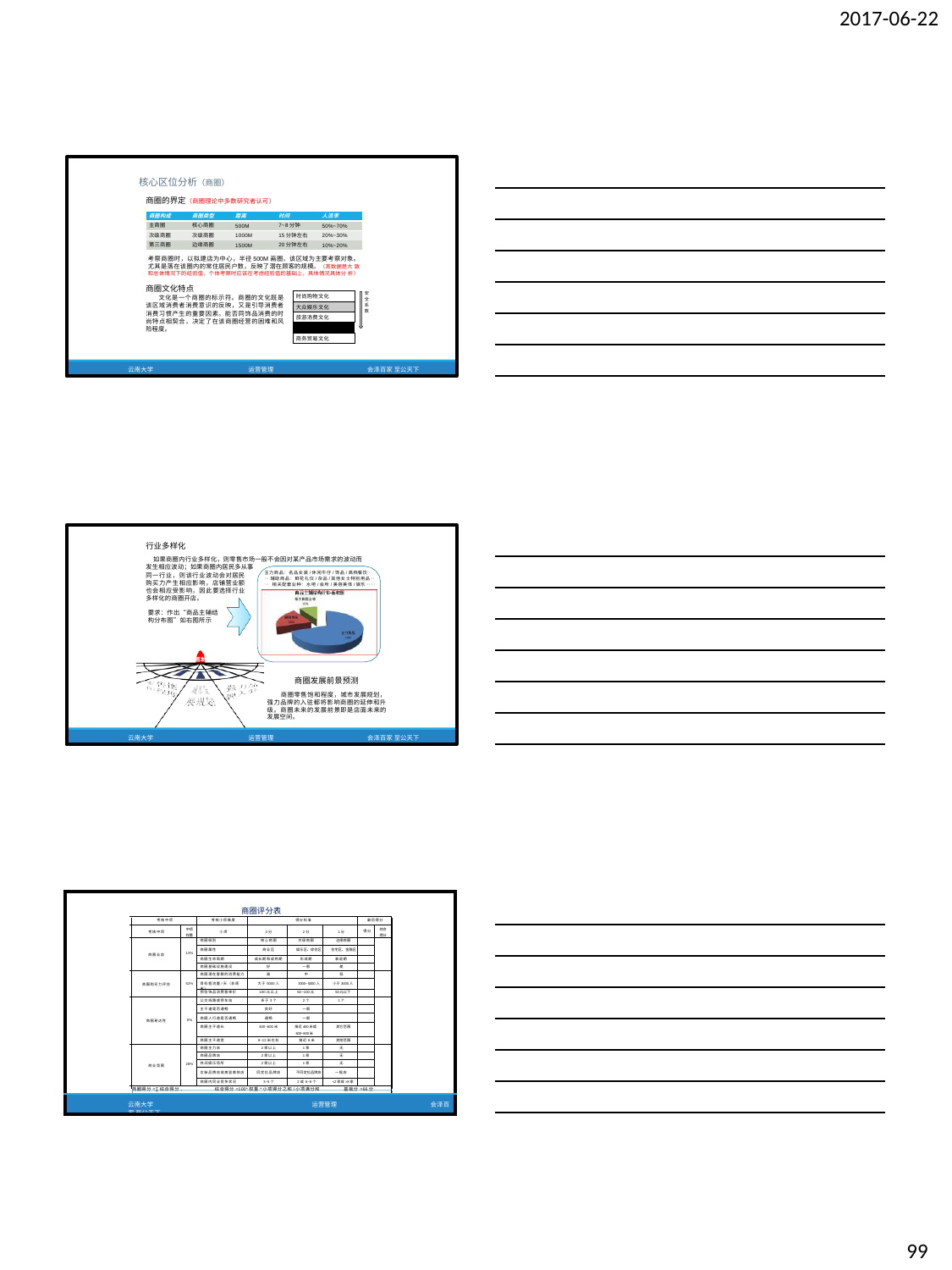

2017-06-22

核心区位分析（商圈）
商圈的界定（商圈理论中多数研究者认可）

| 商圈构成 | 商圈类型 | 距离 | 时间 | 人流率 |
| --- | --- | --- | --- | --- |
| 主商圈 | 核心商圈 | 500M | 7~8分钟 | 50%~70% |
| 次级商圈 | 次级商圈 | 1000M | 15分钟左右 | 20%~30% |
| 第三商圈 | 边缘商圈 | 1500M | 20分钟左右 | 10%~20% |

考察商圈时，以拟建店为中心，半径500M画圈，该区域为主要考察对象。 尤其是落在该圈内的常住居民户数，反映了潜在顾客的规模。（其数据是大 致和总体情况下的经验值，个体考察时应该在考虑经验值的基础上，具体情况具体分 析）

商圈文化特点
文化是一个商圈的标示符。商圈的文化既是 该区域消费者消费意识的反映，又是引导消费者 消费习惯产生的重要因素。能否同饰品消费的时 尚特点相契合，决定了在该商圈经营的困难和风 险程度。

安 全 系 数
| 时尚购物文化 |
| --- |
| 大众娱乐文化 |
| 旅游消费文化 |
| 地方社区文化 |
| 商务贸易文化 |

云南大学
运营管理
会泽百家 至公天下

行业多样化
如果商圈内行业多样化，则零售市场一般不会因对某产品市场需求的波动而 发生相应波动；如果商圈内居民多从事

主力商品：名品女装/休闲牛仔/饰品/高档餐饮…… 辅助商品：鲜花礼仪/杂品/其他女士特别用品……  相关配套业种：水吧/会所/美容美体/娱乐……
同一行业，则该行业波动会对居民 购买力产生相应影响，店铺营业额 也会相应受影响，因此要选择行业 多样化的商圈开店。

要求：作出“商品主辅结 构分布图”如右图所示

商圈发展
商圈发展前景预测
商圈零售饱和程度，城市发展规划， 强力品牌的入驻都将影响商圈的延伸和升 级。商圈未来的发展前景即是店面未来的 发展空间。

云南大学
运营管理
会泽百家 至公天下

| 商圈评分表 |  |  |  |  |  |  |  |  |  |
| --- | --- | --- | --- | --- | --- | --- | --- | --- | --- |
|  | 考核中项 |  | 考核小项维度 | 得分标准 |  |  | 最后得分 |  |  |
|  | 考核中项 | 中项 权重 | 小项 | 3分 | 2分 | 1分 | 得分 | 综合 得分 |  |
|  | 商圈业态 | 13% | 商圈级别 | 核心商圈 | 次级商圈 | 边缘商圈 |  |  |  |
|  |  |  | 商圈属性 | 商业区 | 娱乐区、综合区 | 住宅区、金融区 |  |  |  |
|  |  |  | 商圈生命周期 | 成长期和成熟期 | 形成期 | 衰退期 |  |  |  |
|  |  |  | 商圈基础设施建设 | 好 | 一般 | 差 |  |  |  |
|  | 商圈购买力评估 | 52% | 商圈潜在客群的消费能力 | 高 | 中 | 低 |  |  |  |
|  |  |  | 目标客流量/天（非周末） | 大于5000人 | 3000~5000人 | 小于3000人 |  |  |  |
|  |  |  | 预估饰品消费客单价 | 100元以上 | 50~100元 | 50元以下 |  |  |  |
|  | 商圈易达性 | 6% | 公交线路或停车站 | 多于3个 | 2个 | 1个 |  |  |  |
|  |  |  | 主干道是否通畅 | 良好 | 一般 |  |  |  |  |
|  |  |  | 商圈人行道是否通畅 | 通畅 | 一般 |  |  |  |  |
|  |  |  | 商圈主干道长 | 400~600米 | 接近400米或 600~800米 | 其它范围 |  |  |  |
|  |  |  | 商圈主干道宽 | 8~12米左右 | 接近8米 | 其他范围 |  |  |  |
|  | 商业氛围 | 28% | 商圈主力店 | 2家以上 | 1家 | 无 |  |  |  |
|  |  |  | 商圈品牌店 | 2家以上 | 1家 | 无 |  |  |  |
|  |  |  | 休闲娱乐场所 | 2家以上 | 1家 | 无 |  |  |  |
|  |  |  | 女装品牌店或美容美体店 | 同定位品牌店 | 不同定位品牌店 | 一般店 |  |  |  |
|  |  |  | 商圈内同业竞争状况 | 3~5个 | 2或6~8个 | <2家或>8家 |  |  |  |
|  | 商圈得分=∑综合得分, 综合得分=100\*权重\*小项得分之和/小项满分和 基础分=66分 |  |  |  |  |  |  |  |  |
| 云南大学 运营管理 会泽百家 至公天下 |  |  |  |  |  |  |  |  |  |

99